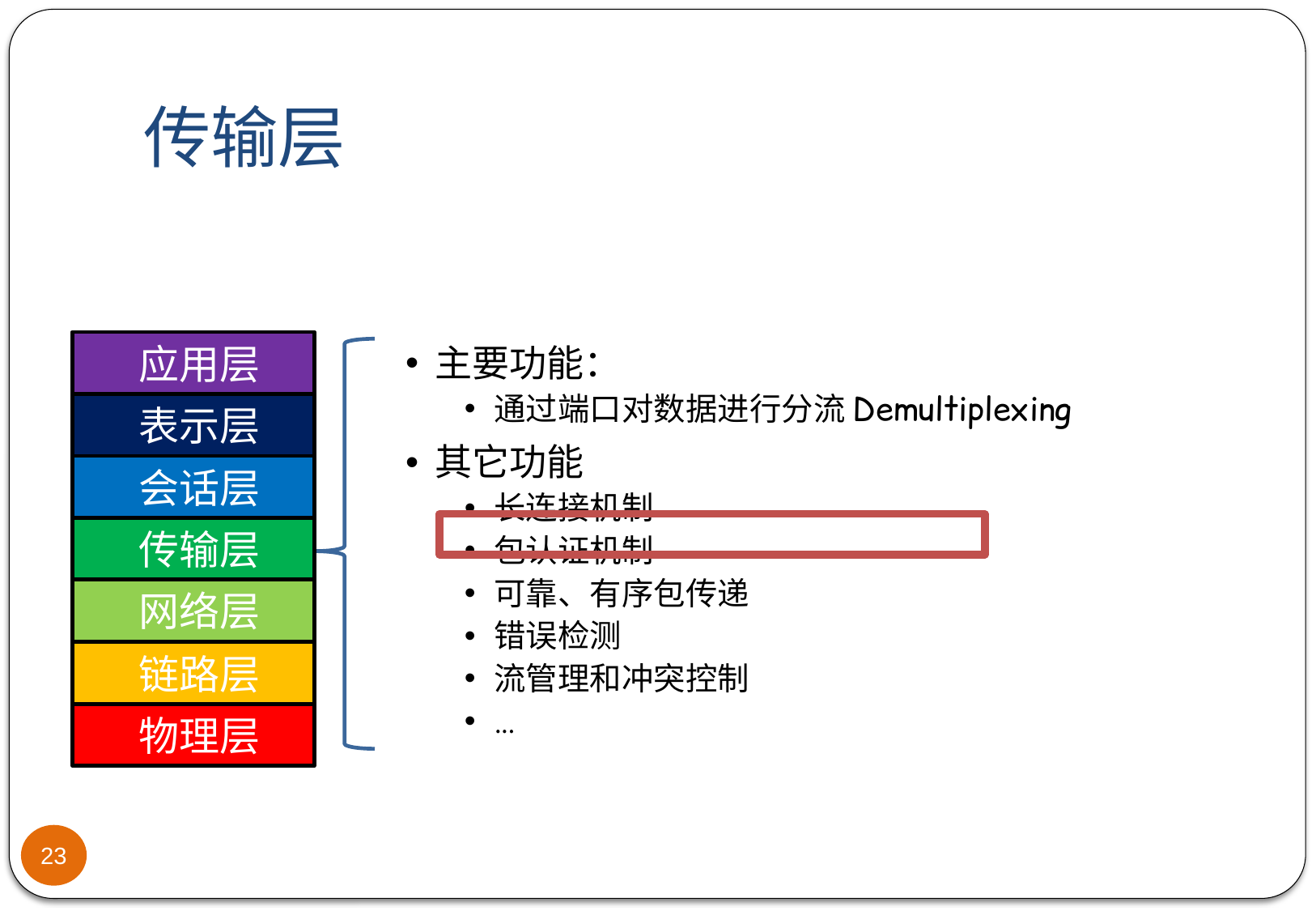

# 传输层
应用层
表示层
会话层
传输层
网络层
链路层
物理层

主要功能：
通过端口对数据进行分流Demultiplexing
其它功能
长连接机制
包认证机制
可靠、有序包传递
错误检测
流管理和冲突控制
…

23